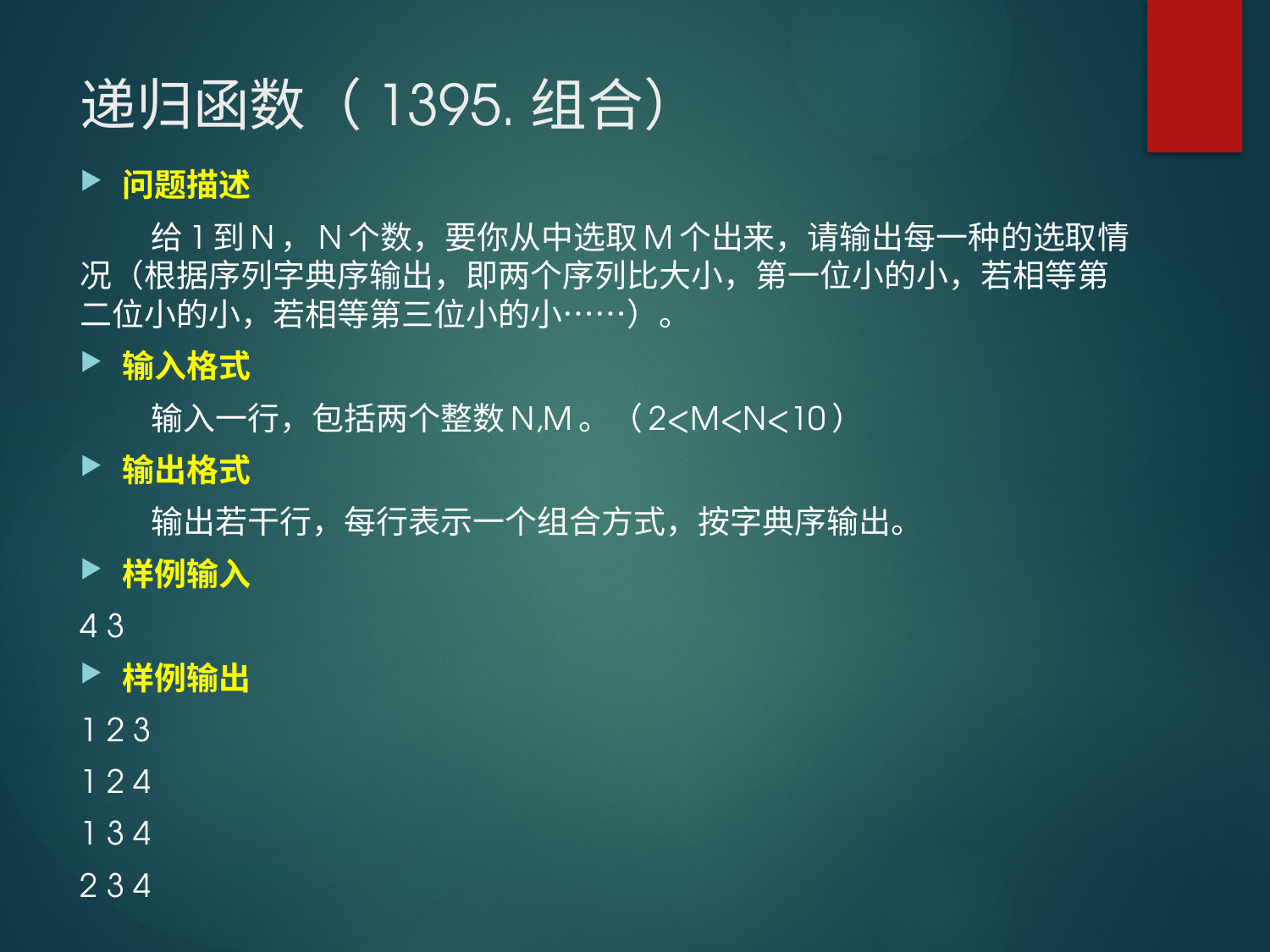

# 递归函数（1395.组合）
问题描述
给1到N，N个数，要你从中选取M个出来，请输出每一种的选取情况（根据序列字典序输出，即两个序列比大小，第一位小的小，若相等第二位小的小，若相等第三位小的小……）。
输入格式
输入一行，包括两个整数N,M。（2<M<N<10）
输出格式
输出若干行，每行表示一个组合方式，按字典序输出。
样例输入
4 3
样例输出
1 2 3
1 2 4
1 3 4
2 3 4